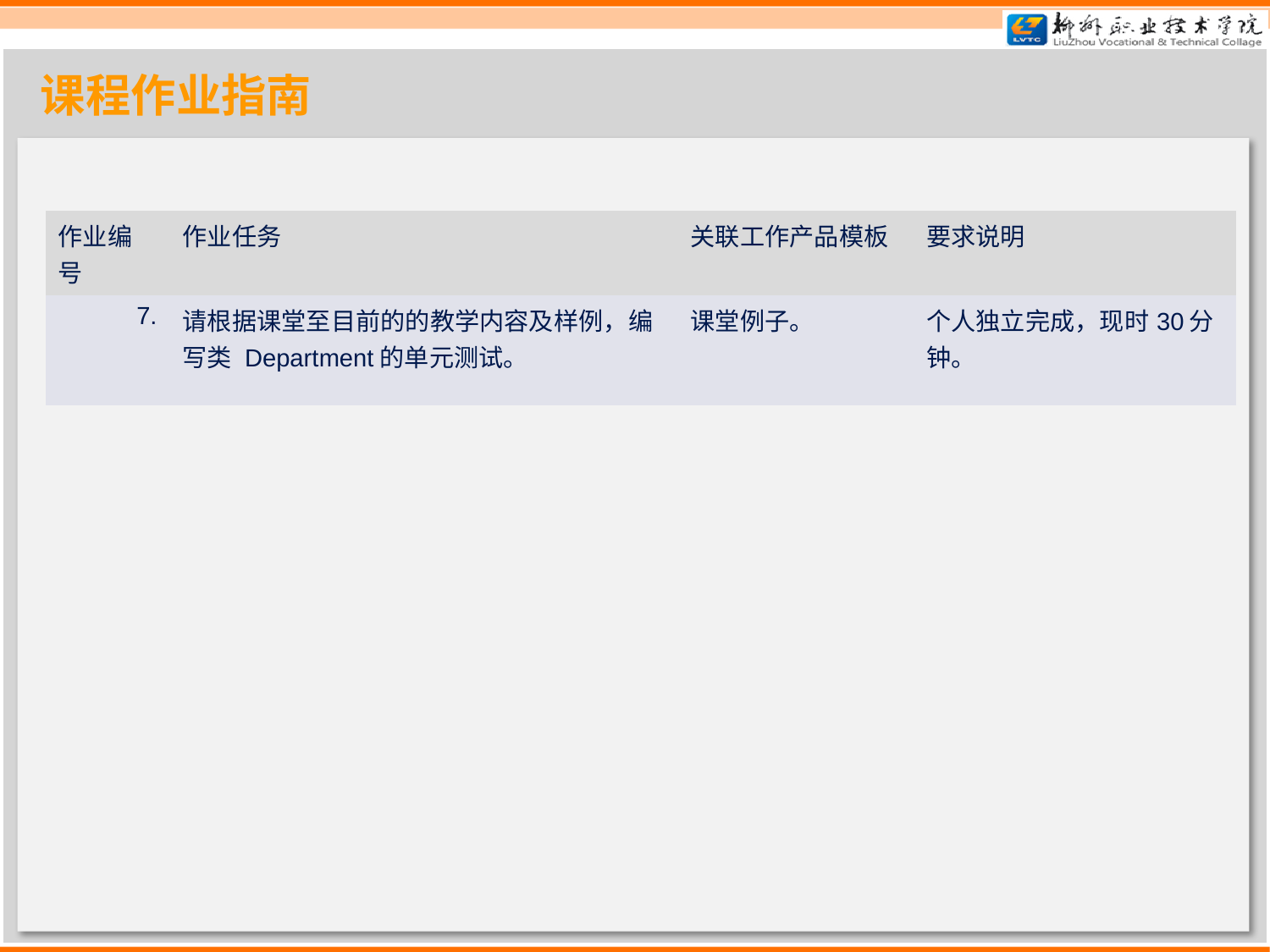

课程作业指南
| 作业编号 | 作业任务 | 关联工作产品模板 | 要求说明 |
| --- | --- | --- | --- |
| 7. | 请根据课堂至目前的的教学内容及样例，编写类 Department的单元测试。 | 课堂例子。 | 个人独立完成，现时30分钟。 |